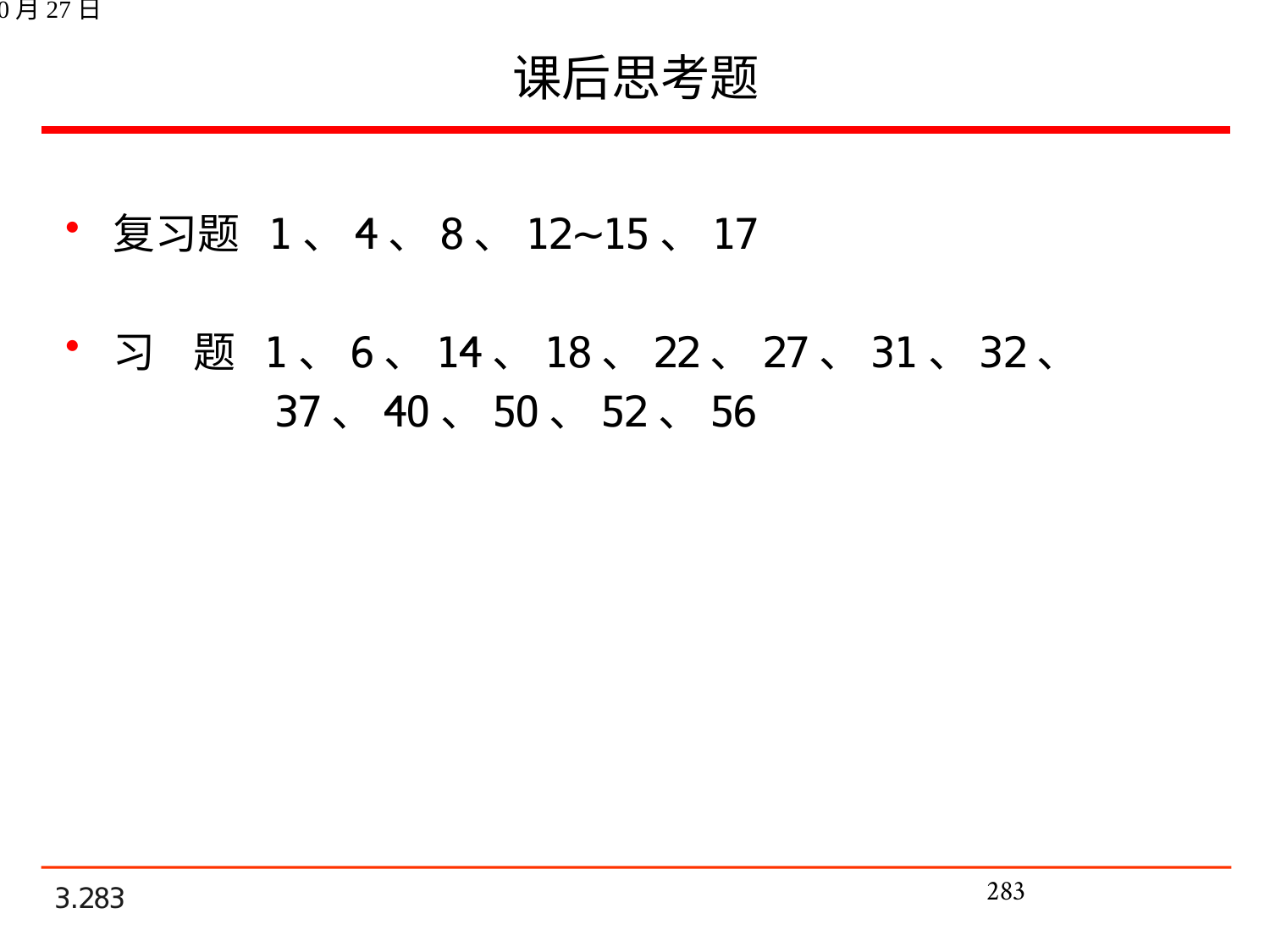

# 课后思考题

复习题  1、4、8、12~15、17

习    题  1、6、14、18、22、27、31、32、
                37、40、50、52、56
283
2020年10月27日